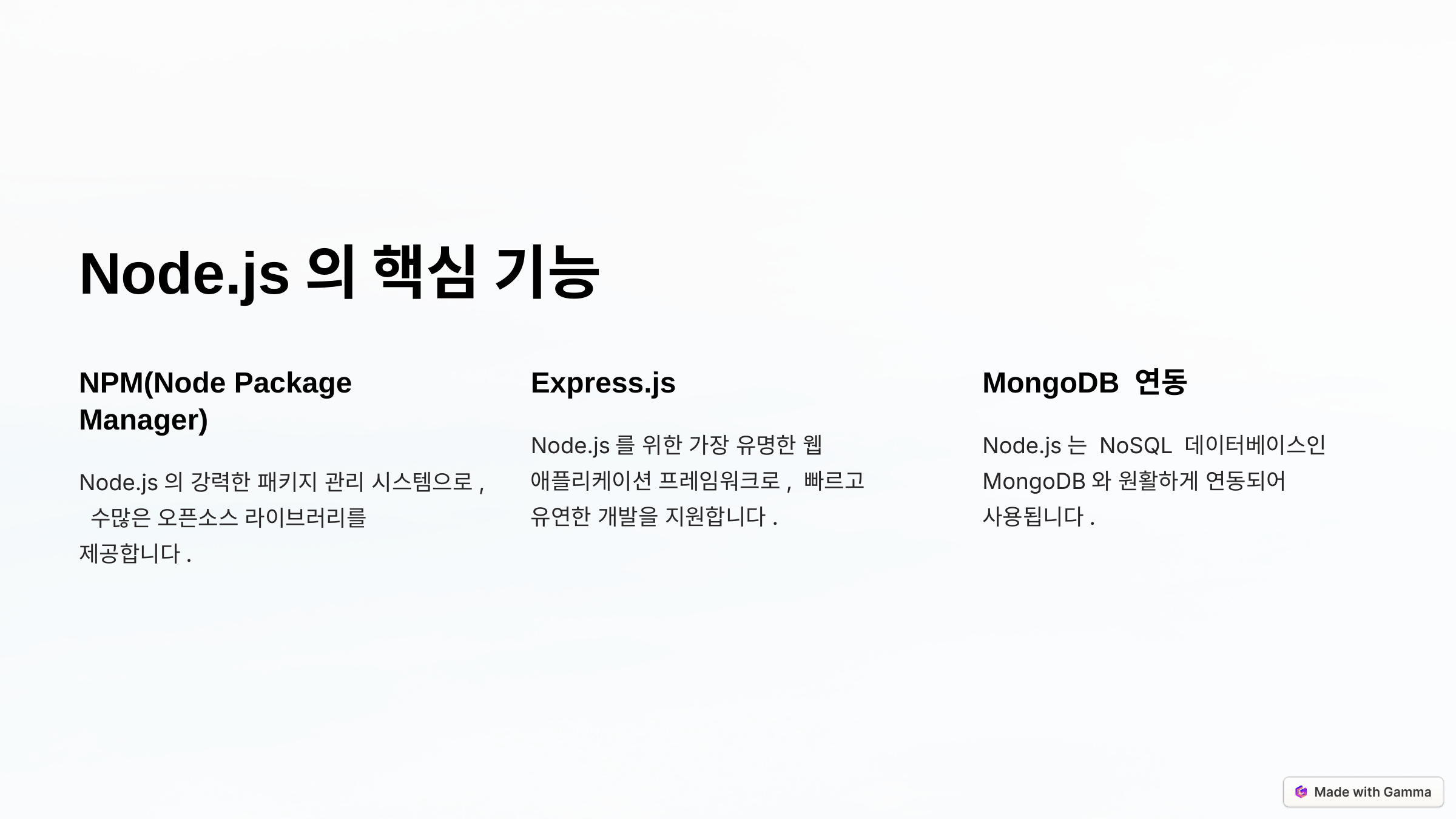

Node.js의 핵심 기능
NPM(Node Package Manager)
Express.js
MongoDB 연동
Node.js를 위한 가장 유명한 웹 애플리케이션 프레임워크로, 빠르고 유연한 개발을 지원합니다.
Node.js는 NoSQL 데이터베이스인 MongoDB와 원활하게 연동되어 사용됩니다.
Node.js의 강력한 패키지 관리 시스템으로, 수많은 오픈소스 라이브러리를 제공합니다.